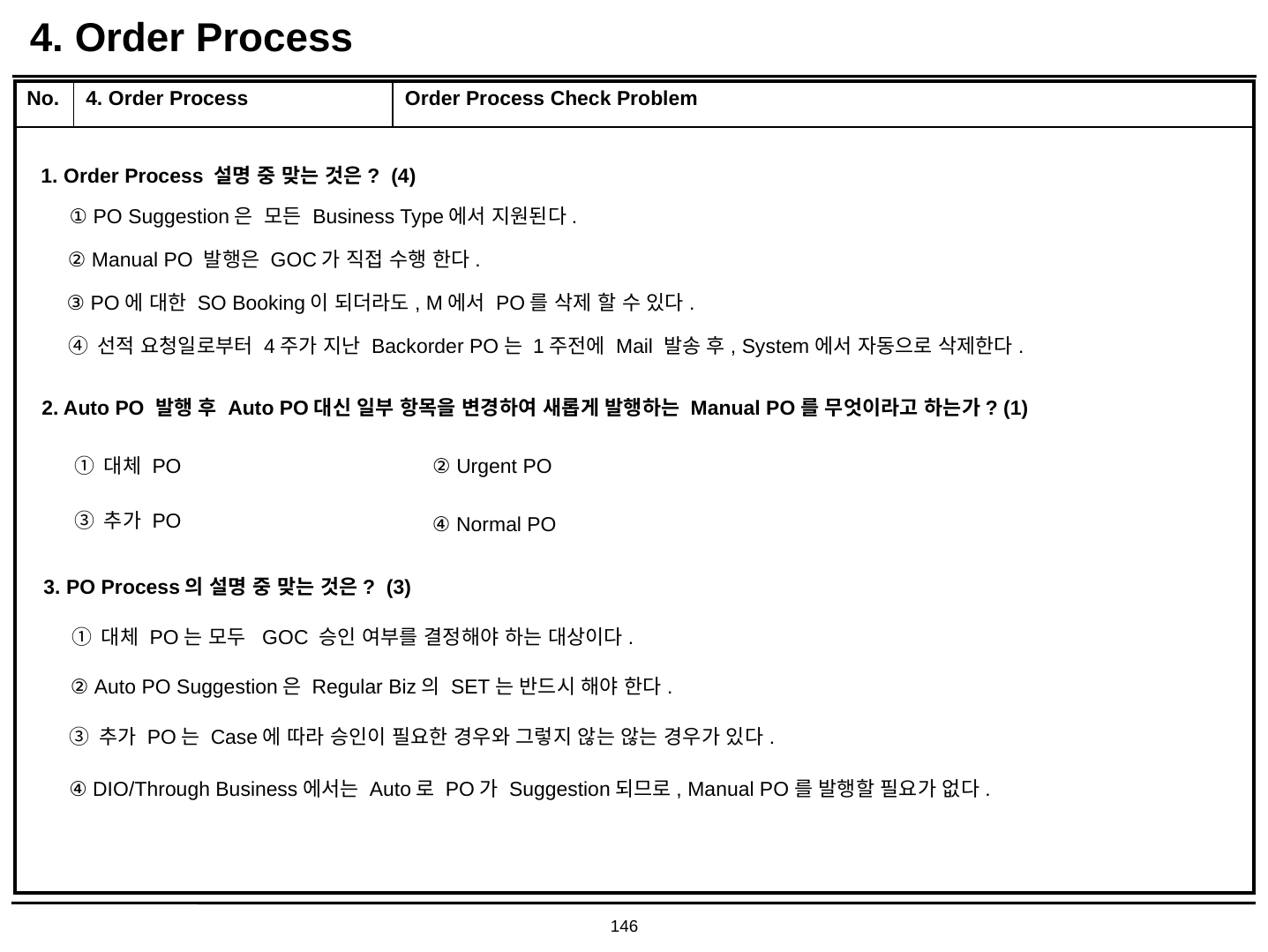

# 4. Order Process
| No. | 4. Order Process | Order Process Check Problem |
| --- | --- | --- |
|  |  |  |
1. Order Process 설명 중 맞는 것은?  (4)
① PO Suggestion은  모든 Business Type에서 지원된다.
② Manual PO 발행은 GOC가 직접 수행 한다.
③ PO에 대한 SO Booking이 되더라도, M에서 PO를 삭제 할 수 있다.
④ 선적 요청일로부터 4주가 지난 Backorder PO는 1주전에 Mail 발송 후, System에서 자동으로 삭제한다.
2. Auto PO 발행 후 Auto PO대신 일부 항목을 변경하여 새롭게 발행하는 Manual PO를 무엇이라고 하는가? (1)
① 대체 PO
② Urgent PO
③ 추가 PO
④ Normal PO
3. PO Process의 설명 중 맞는 것은?  (3)
① 대체 PO는 모두  GOC 승인 여부를 결정해야 하는 대상이다.
② Auto PO Suggestion은 Regular Biz의 SET는 반드시 해야 한다.
③ 추가 PO는 Case에 따라 승인이 필요한 경우와 그렇지 않는 않는 경우가 있다.
④ DIO/Through Business에서는 Auto로 PO가 Suggestion되므로, Manual PO를 발행할 필요가 없다.
146